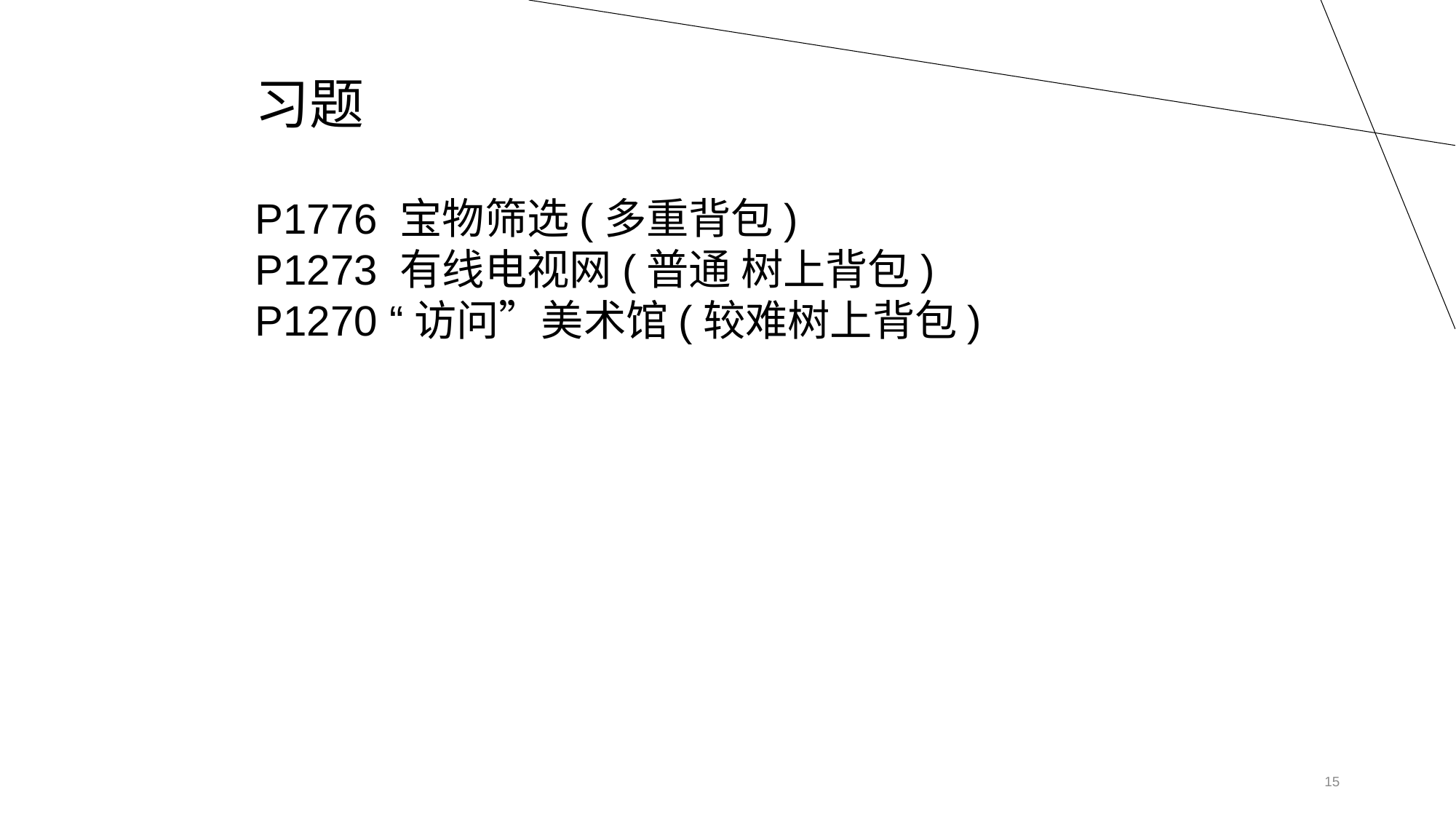

习题
P1776 宝物筛选(多重背包)
P1273 有线电视网(普通 树上背包)
P1270 “访问”美术馆(较难树上背包)
	                15